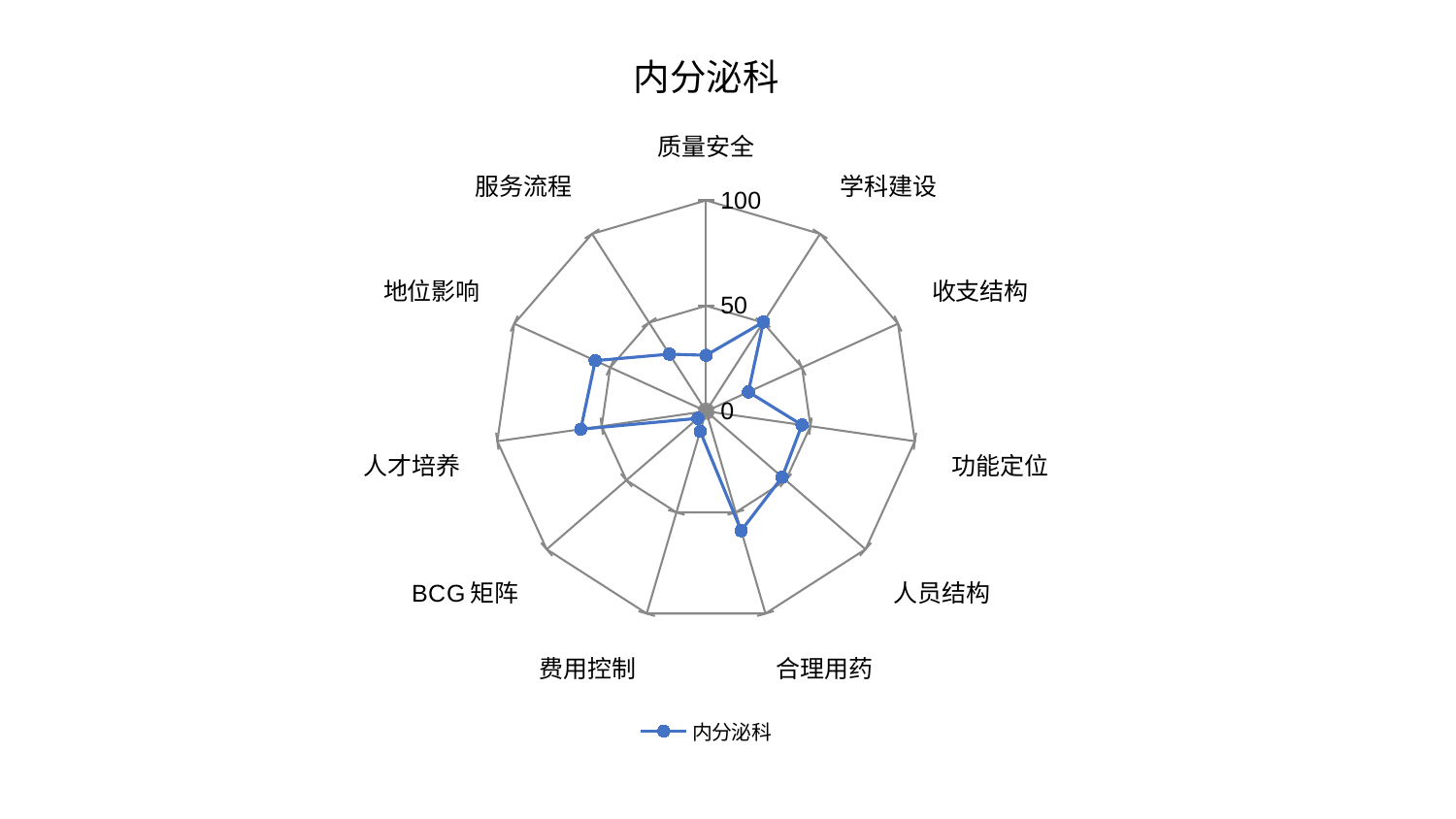

### Chart: 内分泌科

| Category | 内分泌科 |
|---|---|
| 质量安全 | 26.523690783542314 |
| 学科建设 | 50.30074500032279 |
| 收支结构 | 22.056584206595286 |
| 功能定位 | 45.91698339393063 |
| 人员结构 | 47.733738330238594 |
| 合理用药 | 59.041957109188075 |
| 费用控制 | 9.967891889873293 |
| BCG矩阵 | 5.180012301200467 |
| 人才培养 | 60.05166759938785 |
| 地位影响 | 57.80319226818353 |
| 服务流程 | 32.189679996557466 |
155